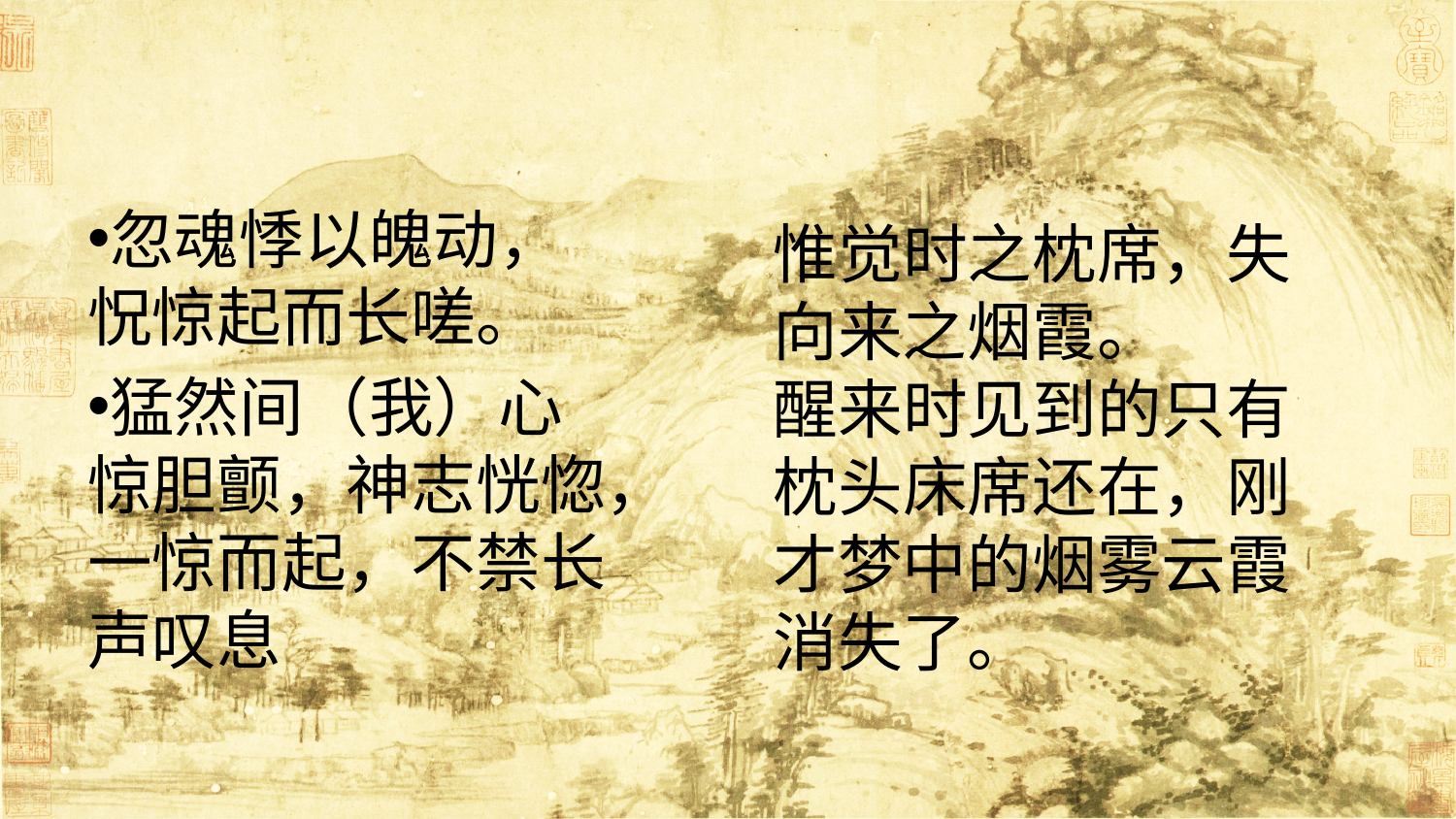

#
忽魂悸以魄动，怳惊起而长嗟。
猛然间（我）心惊胆颤，神志恍惚，一惊而起，不禁长声叹息
惟觉时之枕席，失向来之烟霞。
醒来时见到的只有枕头床席还在，刚才梦中的烟雾云霞消失了。